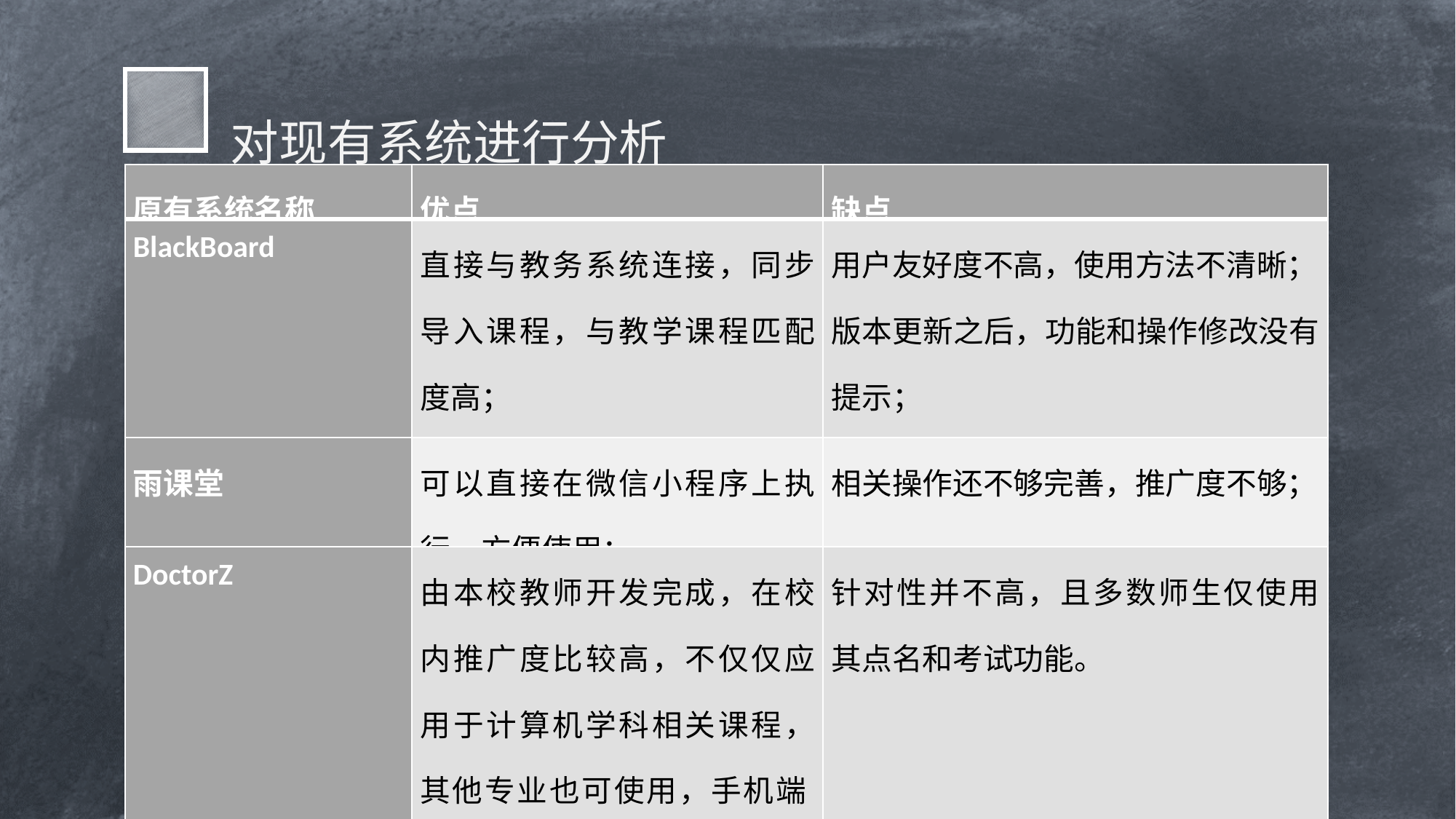

对现有系统进行分析

| 原有系统名称 | 优点 | 缺点 |
| --- | --- | --- |
| BlackBoard | 直接与教务系统连接，同步导入课程，与教学课程匹配度高； | 用户友好度不高，使用方法不清晰； 版本更新之后，功能和操作修改没有提示； 不支持部分浏览器； |
| 雨课堂 | 可以直接在微信小程序上执行，方便使用； | 相关操作还不够完善，推广度不够； |
| DoctorZ | 由本校教师开发完成，在校内推广度比较高，不仅仅应用于计算机学科相关课程，其他专业也可使用，手机端app方便学生签到、查看通知等。 | 针对性并不高，且多数师生仅使用 其点名和考试功能。 |